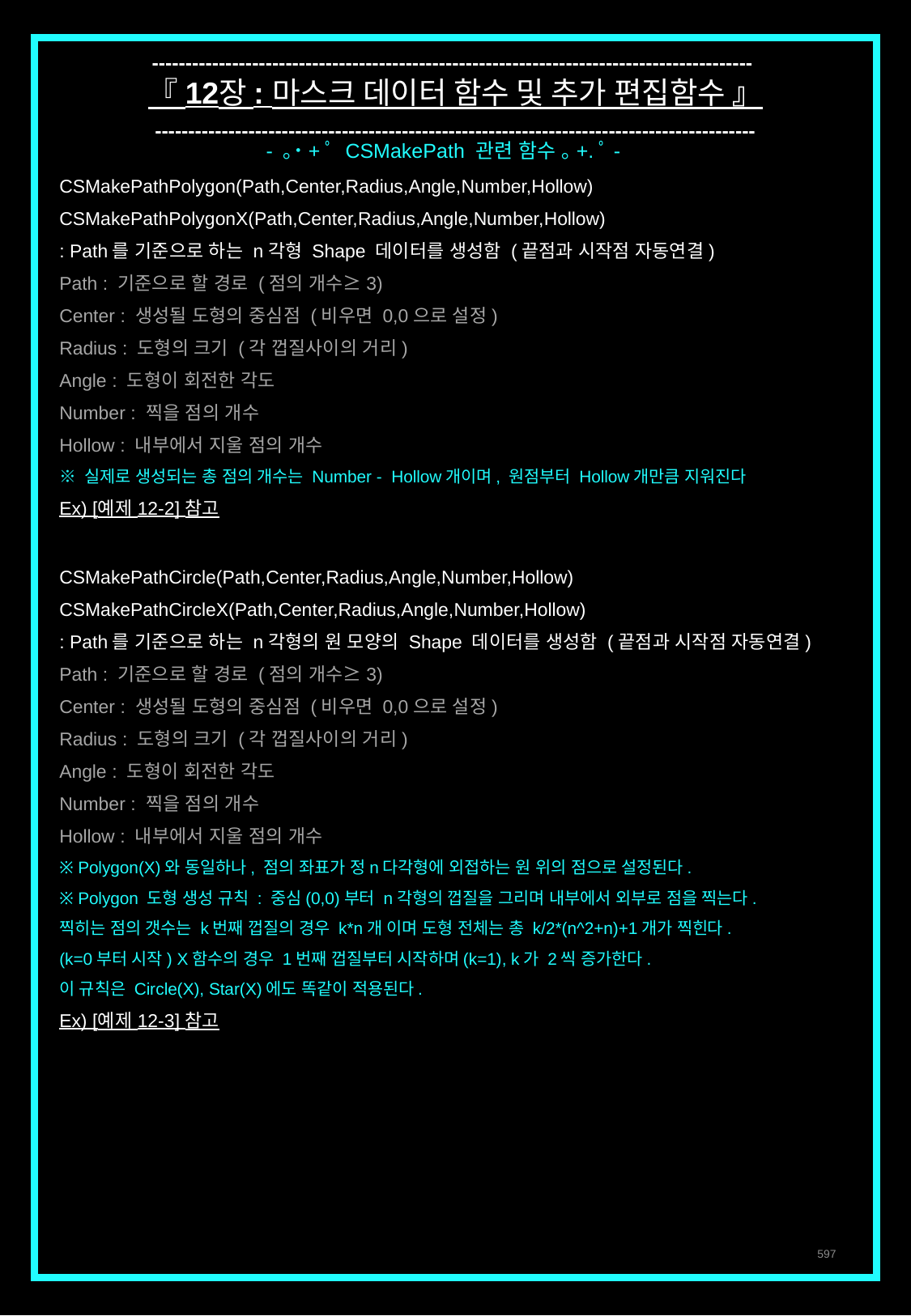

------------------------------------------------------------------------------------------
『 12장 : 마스크 데이터 함수 및 추가 편집함수 』
------------------------------------------------------------------------------------------
- ｡˙+ﾟ CSMakePath 관련 함수 ｡+.ﾟ-
CSMakePathPolygon(Path,Center,Radius,Angle,Number,Hollow)
CSMakePathPolygonX(Path,Center,Radius,Angle,Number,Hollow)
: Path를 기준으로 하는 n각형 Shape 데이터를 생성함 (끝점과 시작점 자동연결)
Path : 기준으로 할 경로 (점의 개수≥3)
Center : 생성될 도형의 중심점 (비우면 0,0으로 설정)
Radius : 도형의 크기 (각 껍질사이의 거리)
Angle : 도형이 회전한 각도
Number : 찍을 점의 개수
Hollow : 내부에서 지울 점의 개수
※ 실제로 생성되는 총 점의 개수는 Number -  Hollow개이며, 원점부터 Hollow개만큼 지워진다
Ex) [예제 12-2] 참고

CSMakePathCircle(Path,Center,Radius,Angle,Number,Hollow)
CSMakePathCircleX(Path,Center,Radius,Angle,Number,Hollow)
: Path를 기준으로 하는 n각형의 원 모양의 Shape 데이터를 생성함 (끝점과 시작점 자동연결)
Path : 기준으로 할 경로 (점의 개수≥3)
Center : 생성될 도형의 중심점 (비우면 0,0으로 설정)
Radius : 도형의 크기 (각 껍질사이의 거리)
Angle : 도형이 회전한 각도
Number : 찍을 점의 개수
Hollow : 내부에서 지울 점의 개수
※ Polygon(X)와 동일하나, 점의 좌표가 정n다각형에 외접하는 원 위의 점으로 설정된다.
※ Polygon 도형 생성 규칙 : 중심(0,0)부터 n각형의 껍질을 그리며 내부에서 외부로 점을 찍는다.
찍히는 점의 갯수는 k번째 껍질의 경우 k*n개 이며 도형 전체는 총 k/2*(n^2+n)+1개가 찍힌다.
(k=0부터 시작) X함수의 경우 1번째 껍질부터 시작하며(k=1), k가 2씩 증가한다.
이 규칙은 Circle(X), Star(X)에도 똑같이 적용된다.
Ex) [예제 12-3] 참고

597